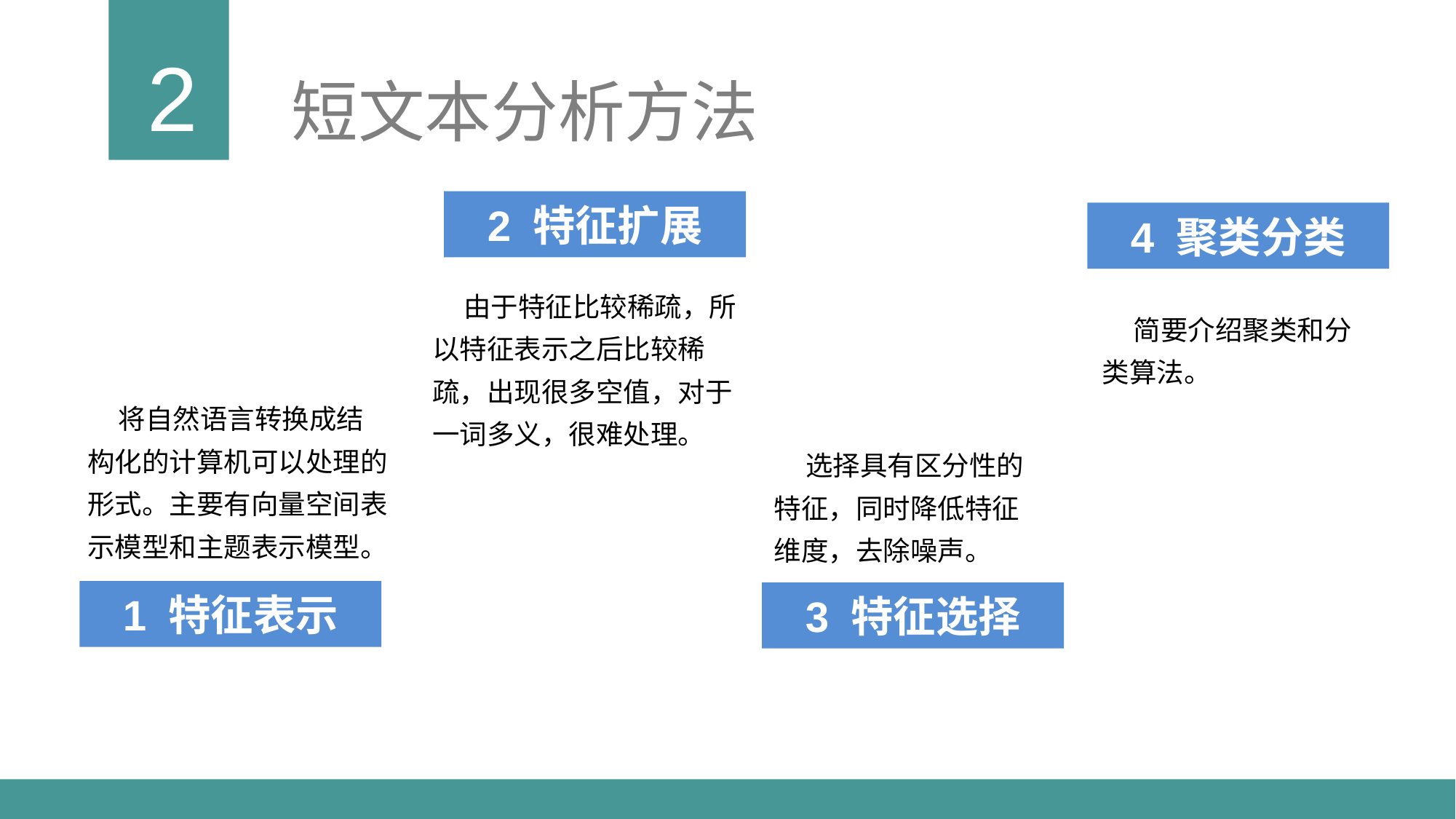

2
短文本分析方法

2 特征扩展

4 聚类分类
    由于特征比较稀疏，所以特征表示之后比较稀疏，出现很多空值，对于一词多义，很难处理。
    简要介绍聚类和分类算法。
    将自然语言转换成结构化的计算机可以处理的形式。主要有向量空间表示模型和主题表示模型。
    选择具有区分性的特征，同时降低特征维度，去除噪声。
1 特征表示
3 特征选择